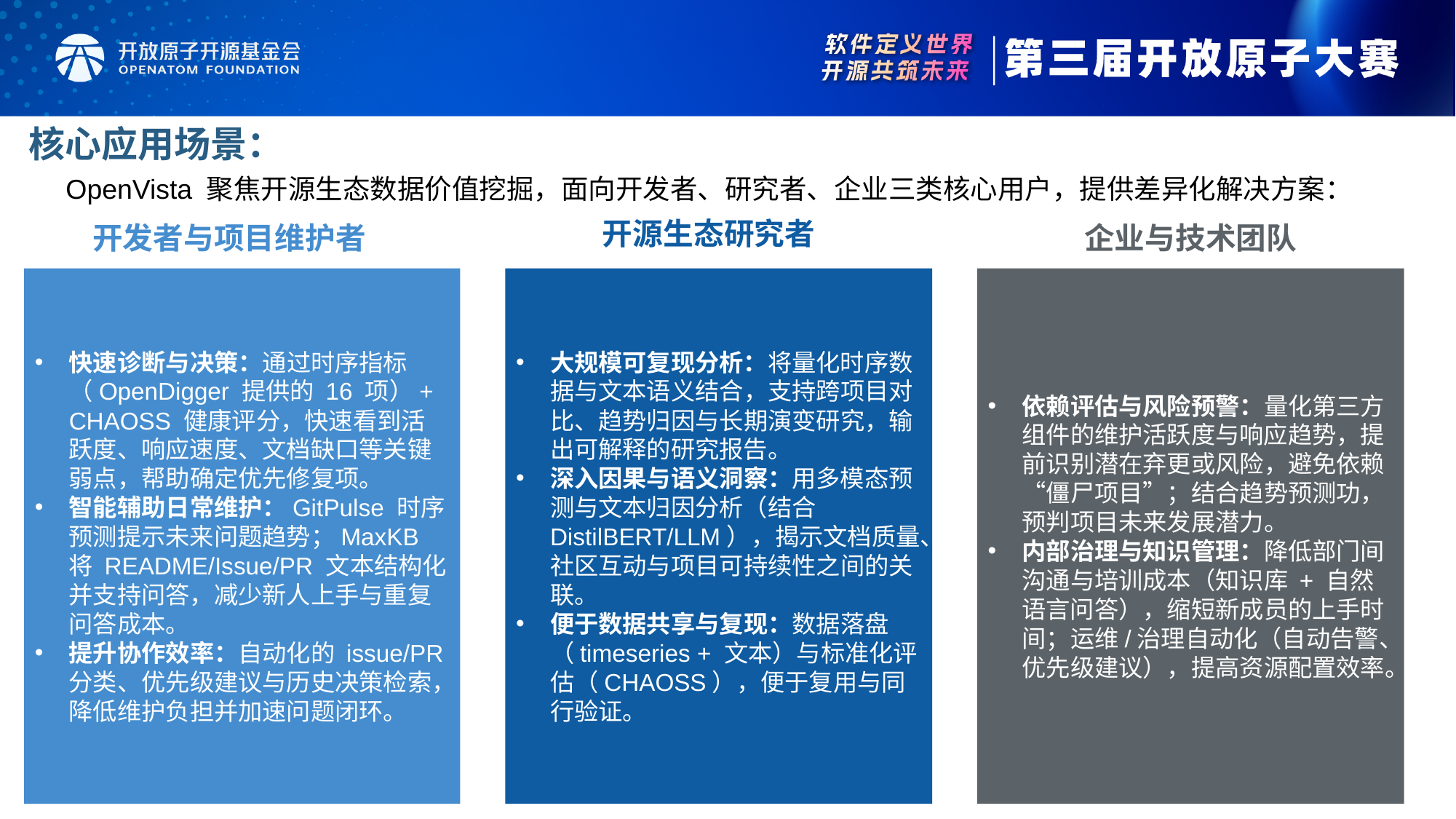

核心应用场景：
OpenVista 聚焦开源生态数据价值挖掘，面向开发者、研究者、企业三类核心用户，提供差异化解决方案：
开源生态研究者
大规模可复现分析：将量化时序数据与文本语义结合，支持跨项目对比、趋势归因与长期演变研究，输出可解释的研究报告。
深入因果与语义洞察：用多模态预测与文本归因分析（结合 DistilBERT/LLM），揭示文档质量、社区互动与项目可持续性之间的关联。
便于数据共享与复现：数据落盘（timeseries + 文本）与标准化评估（CHAOSS），便于复用与同行验证。
开发者与项目维护者
快速诊断与决策：通过时序指标（OpenDigger 提供的 16 项）+ CHAOSS 健康评分，快速看到活跃度、响应速度、文档缺口等关键弱点，帮助确定优先修复项。
智能辅助日常维护：GitPulse 时序预测提示未来问题趋势；MaxKB 将 README/Issue/PR 文本结构化并支持问答，减少新人上手与重复问答成本。
提升协作效率：自动化的 issue/PR 分类、优先级建议与历史决策检索，降低维护负担并加速问题闭环。
企业与技术团队
依赖评估与风险预警：量化第三方组件的维护活跃度与响应趋势，提前识别潜在弃更或风险，避免依赖“僵尸项目”；结合趋势预测功，预判项目未来发展潜力。
内部治理与知识管理：降低部门间沟通与培训成本（知识库 + 自然语言问答），缩短新成员的上手时间；运维/治理自动化（自动告警、优先级建议），提高资源配置效率。